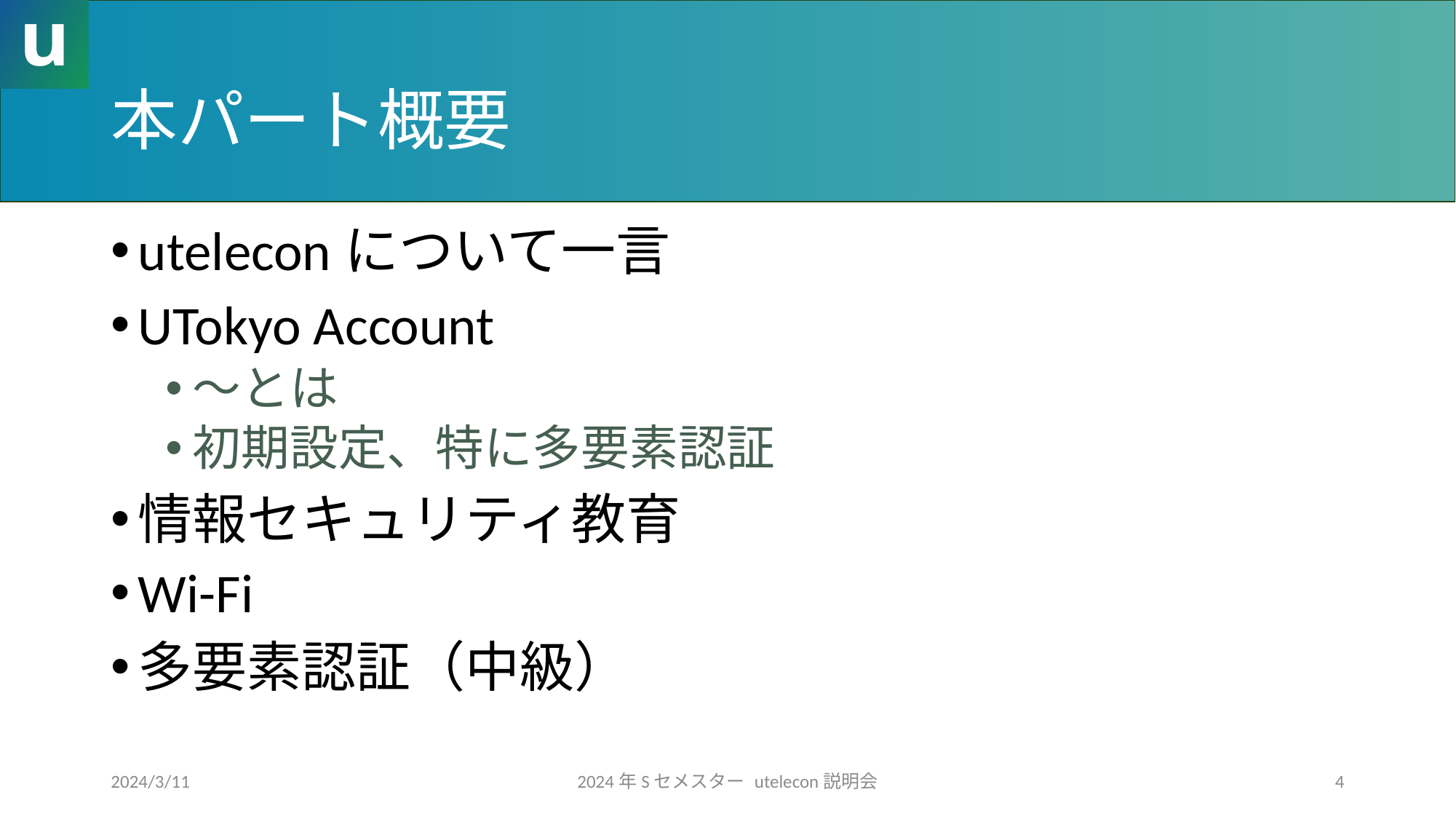

# 本パート概要
uteleconについて一言
UTokyo Account
～とは
初期設定、特に多要素認証
情報セキュリティ教育
Wi-Fi
多要素認証（中級）
2024/3/11
2024年Sセメスター utelecon説明会
4